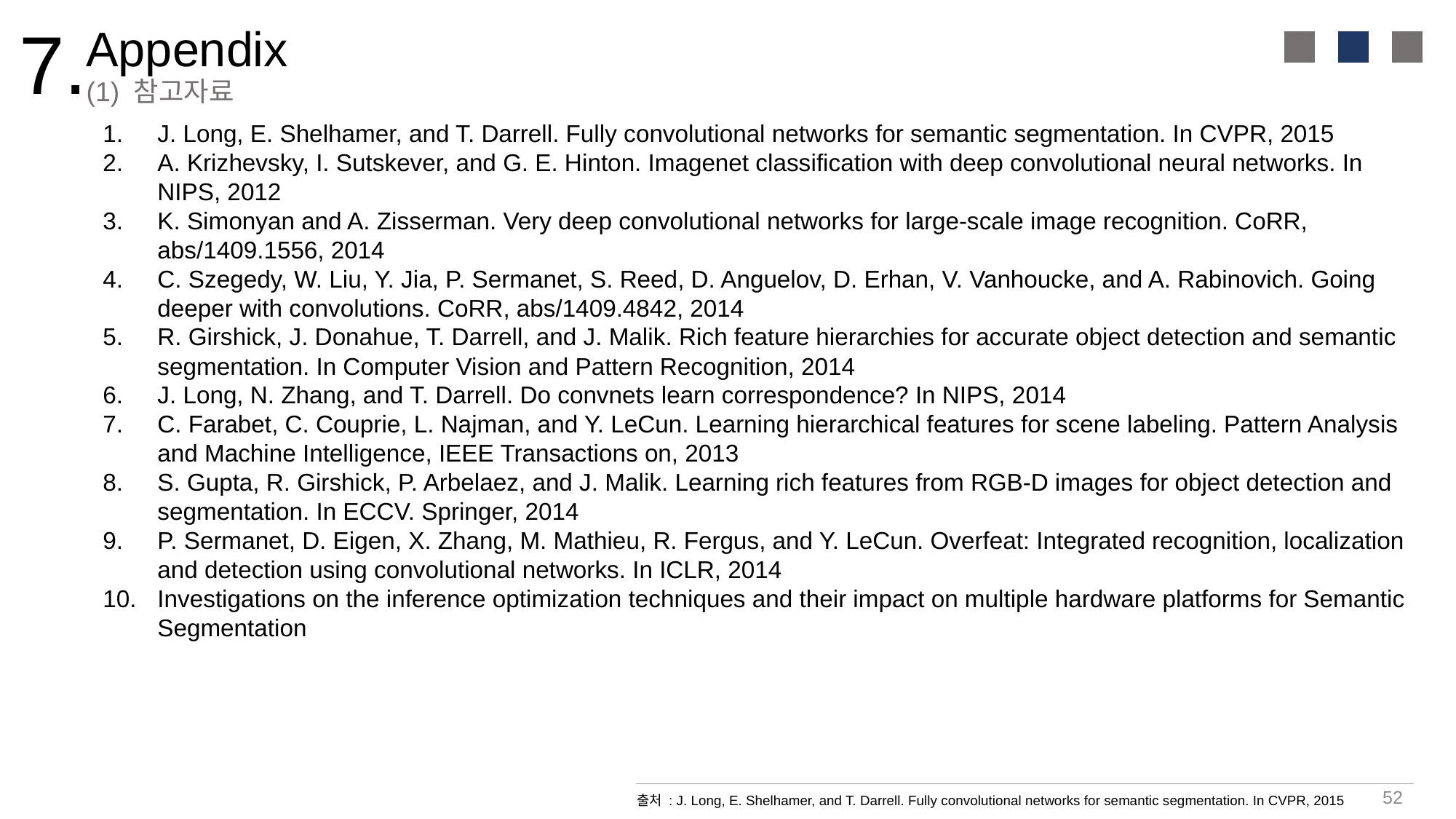

7.
Appendix

(1) 참고자료
J. Long, E. Shelhamer, and T. Darrell. Fully convolutional networks for semantic segmentation. In CVPR, 2015
A. Krizhevsky, I. Sutskever, and G. E. Hinton. Imagenet classification with deep convolutional neural networks. In NIPS, 2012
K. Simonyan and A. Zisserman. Very deep convolutional networks for large-scale image recognition. CoRR, abs/1409.1556, 2014
C. Szegedy, W. Liu, Y. Jia, P. Sermanet, S. Reed, D. Anguelov, D. Erhan, V. Vanhoucke, and A. Rabinovich. Going deeper with convolutions. CoRR, abs/1409.4842, 2014
R. Girshick, J. Donahue, T. Darrell, and J. Malik. Rich feature hierarchies for accurate object detection and semantic segmentation. In Computer Vision and Pattern Recognition, 2014
J. Long, N. Zhang, and T. Darrell. Do convnets learn correspondence? In NIPS, 2014
C. Farabet, C. Couprie, L. Najman, and Y. LeCun. Learning hierarchical features for scene labeling. Pattern Analysis and Machine Intelligence, IEEE Transactions on, 2013
S. Gupta, R. Girshick, P. Arbelaez, and J. Malik. Learning rich features from RGB-D images for object detection and segmentation. In ECCV. Springer, 2014
P. Sermanet, D. Eigen, X. Zhang, M. Mathieu, R. Fergus, and Y. LeCun. Overfeat: Integrated recognition, localization and detection using convolutional networks. In ICLR, 2014
Investigations on the inference optimization techniques and their impact on multiple hardware platforms for Semantic Segmentation
52
출처 : J. Long, E. Shelhamer, and T. Darrell. Fully convolutional networks for semantic segmentation. In CVPR, 2015